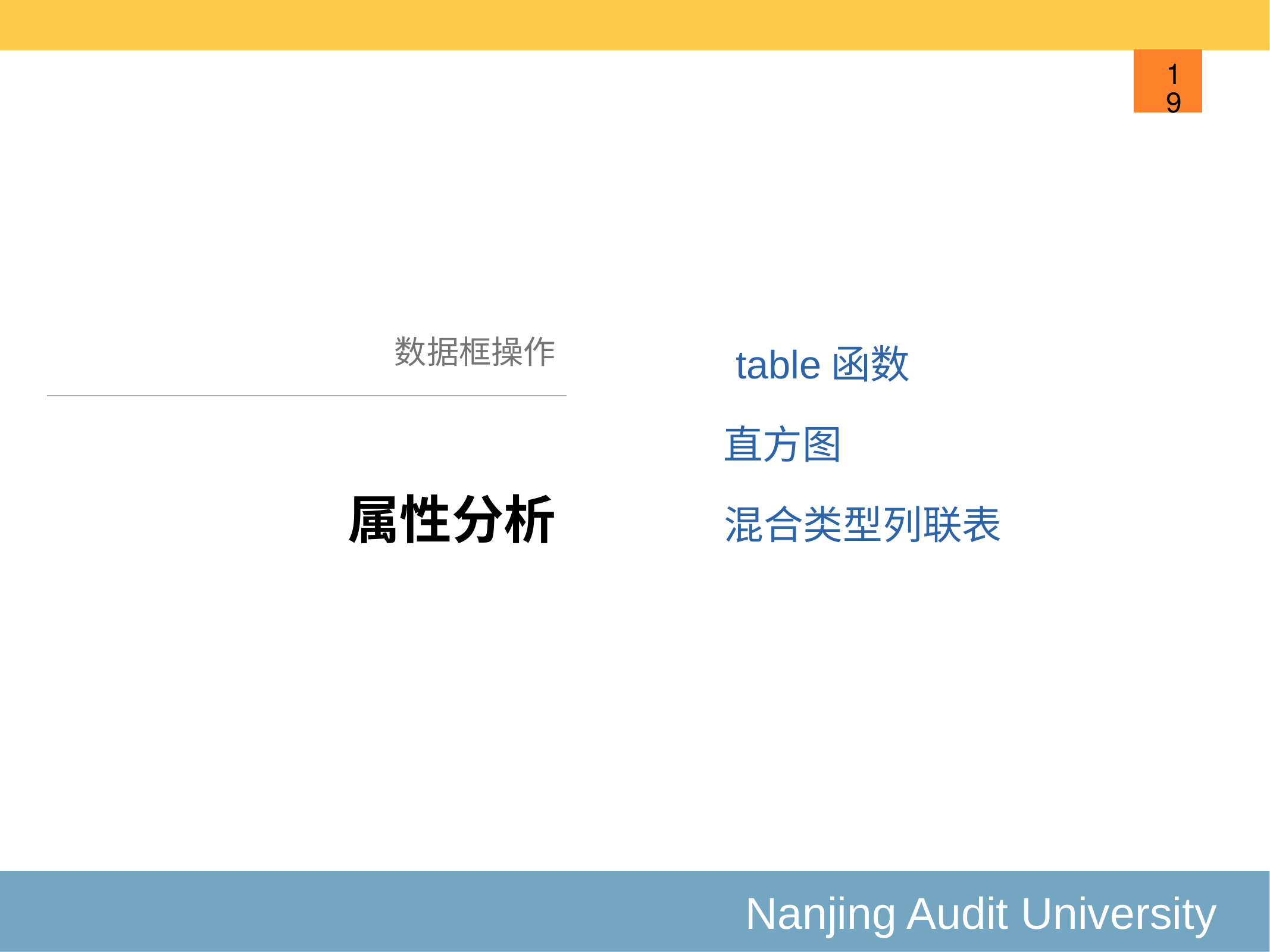

19
数据框操作
table函数
直方图
# 属性分析
混合类型列联表